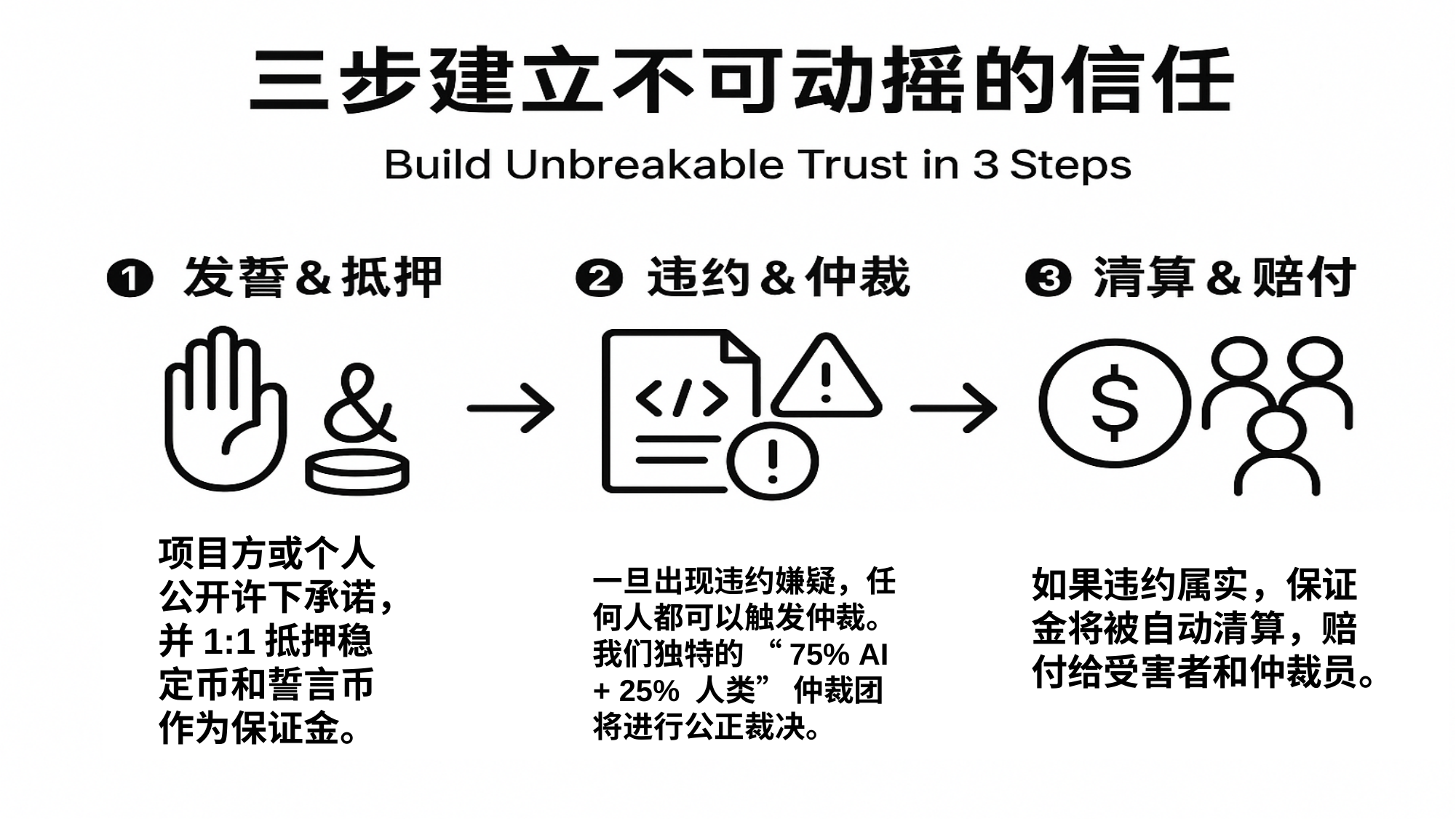

项目方或个人公开许下承诺，并1:1抵押稳定币和誓言币作为保证金。
一旦出现违约嫌疑，任何人都可以触发仲裁。我们独特的 “75% AI + 25% 人类” 仲裁团将进行公正裁决。
如果违约属实，保证金将被自动清算，赔付给受害者和仲裁员。